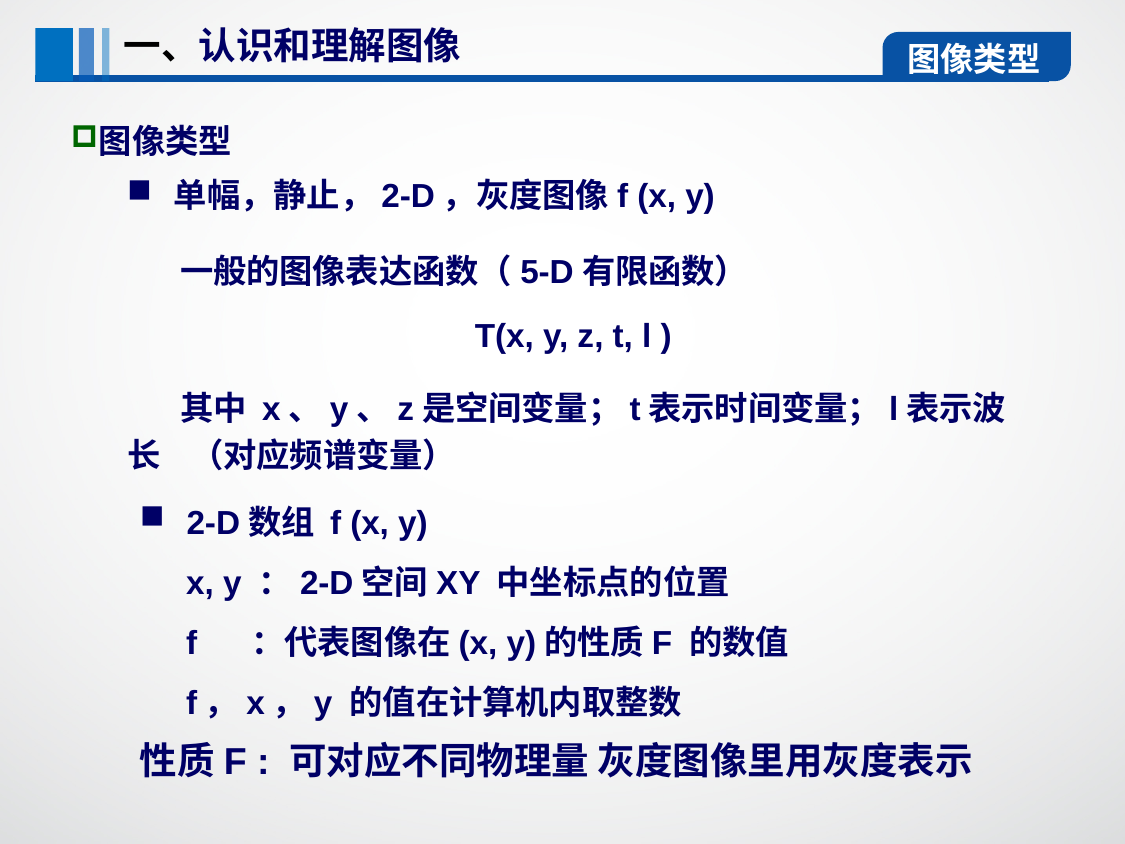

一、认识和理解图像
图像类型
图像类型
单幅，静止，2-D，灰度图像f (x, y)
      一般的图像表达函数（5-D有限函数）
T(x, y, z, t, l )
      其中 x、y、z是空间变量；t表示时间变量；l表示波长    （对应频谱变量）
2-D数组 f (x, y)
     x, y ：2-D空间XY 中坐标点的位置
     f     ：代表图像在(x, y)的性质F 的数值
     f，x，y 的值在计算机内取整数
性质F : 可对应不同物理量 灰度图像里用灰度表示
5